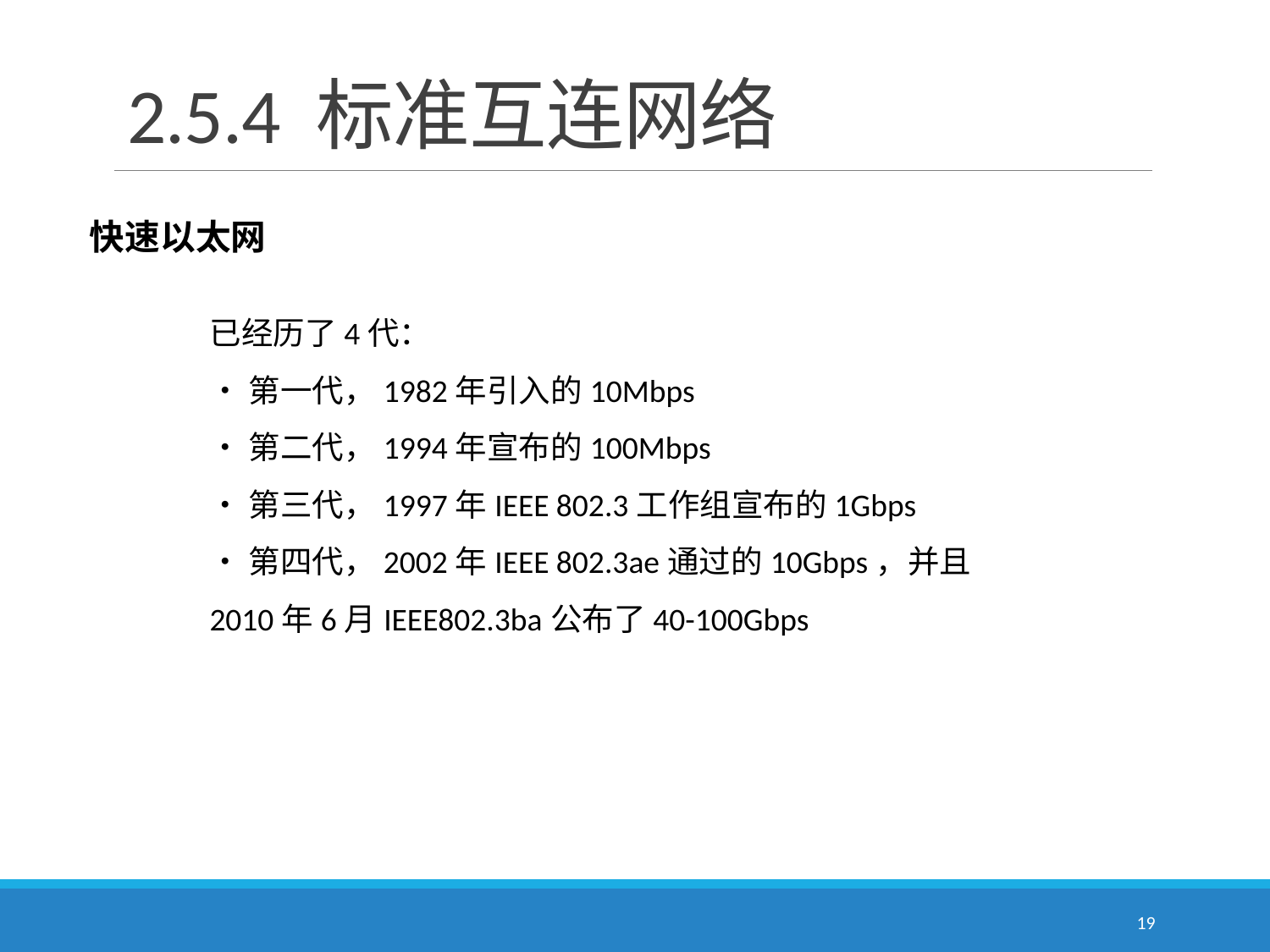

# 2.5.4 标准互连网络
快速以太网
已经历了4代：
•第一代，1982年引入的10Mbps
•第二代，1994年宣布的100Mbps
•第三代，1997年IEEE 802.3工作组宣布的1Gbps
•第四代，2002年IEEE 802.3ae通过的10Gbps，并且2010年6月IEEE802.3ba公布了40-100Gbps
19